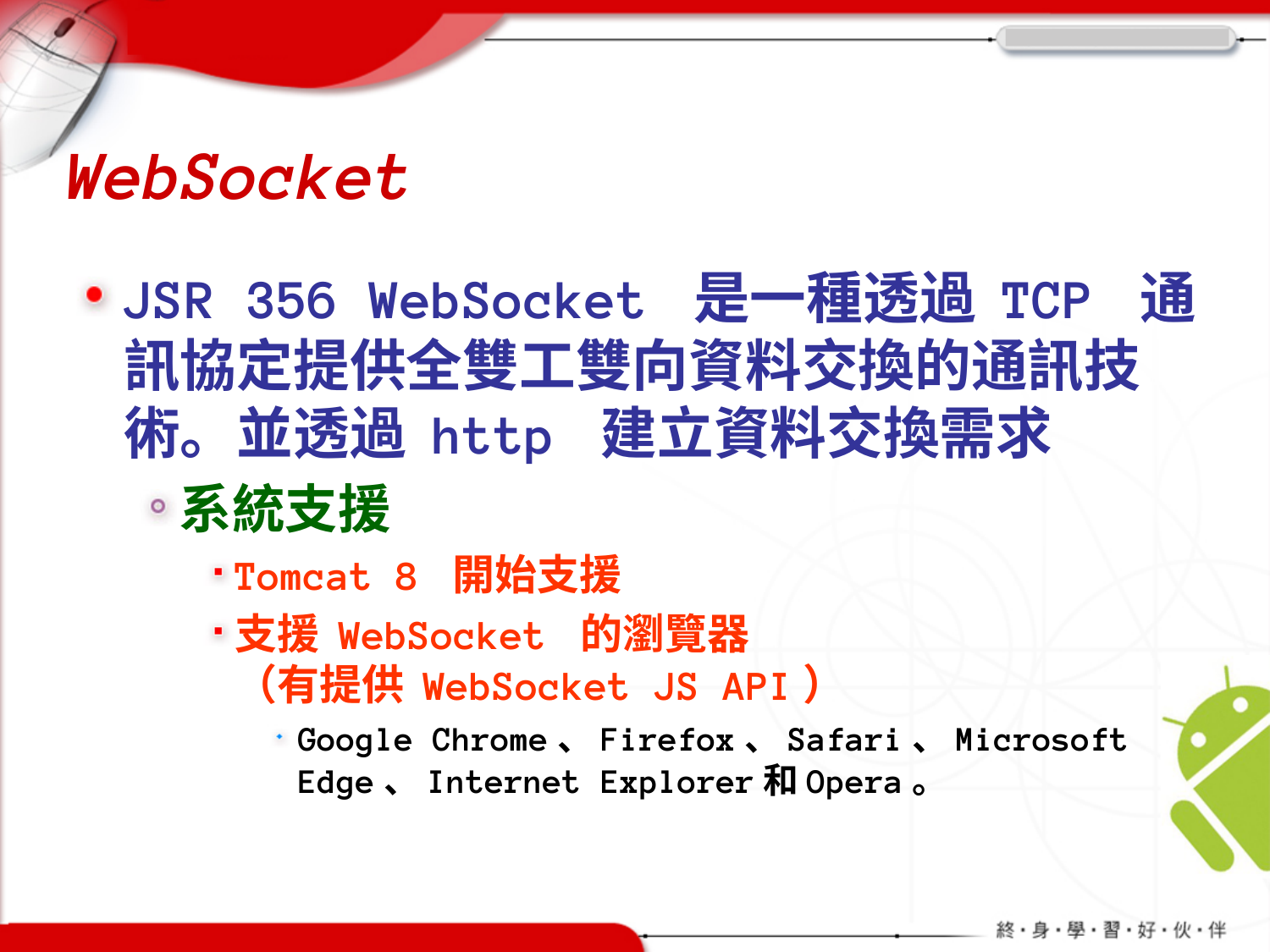

# WebSocket
JSR 356 WebSocket 是一種透過 TCP 通訊協定提供全雙工雙向資料交換的通訊技術。並透過 http 建立資料交換需求
系統支援
Tomcat 8 開始支援
支援 WebSocket 的瀏覽器
（有提供 WebSocket JS API）
Google Chrome、Firefox、Safari、Microsoft Edge、Internet Explorer和Opera。